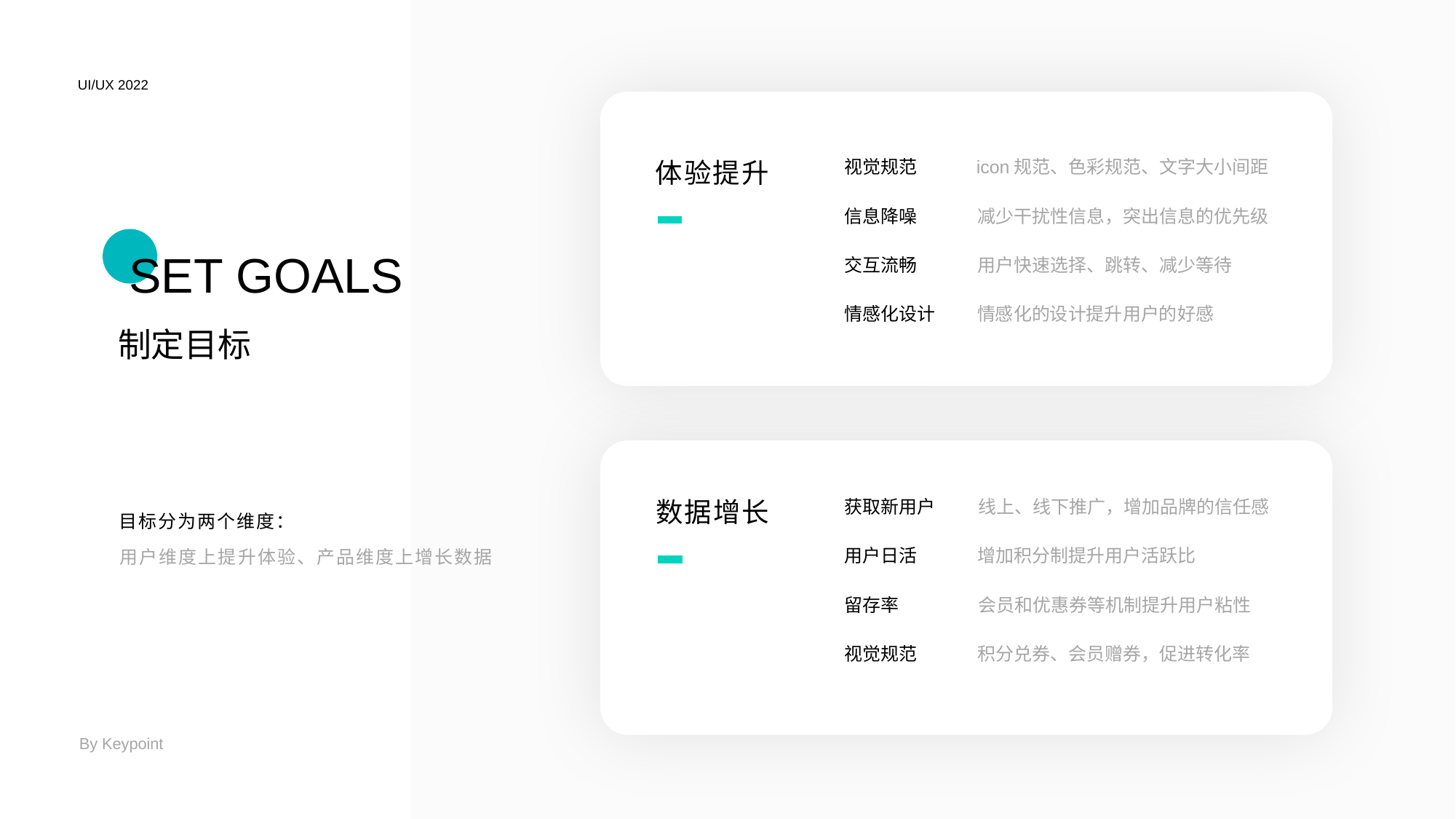

UI/UX 2022

体验提升
视觉规范
icon规范、色彩规范、文字大小间距
信息降噪
减少干扰性信息，突出信息的优先级

SET GOALS
交互流畅
用户快速选择、跳转、减少等待
情感化设计
情感化的设计提升用户的好感
制定目标

数据增长
获取新用户
线上、线下推广，增加品牌的信任感
目标分为两个维度：
用户日活
增加积分制提升用户活跃比
用户维度上提升体验、产品维度上增长数据

留存率
会员和优惠券等机制提升用户粘性
视觉规范
积分兑券、会员赠券，促进转化率
By Keypoint